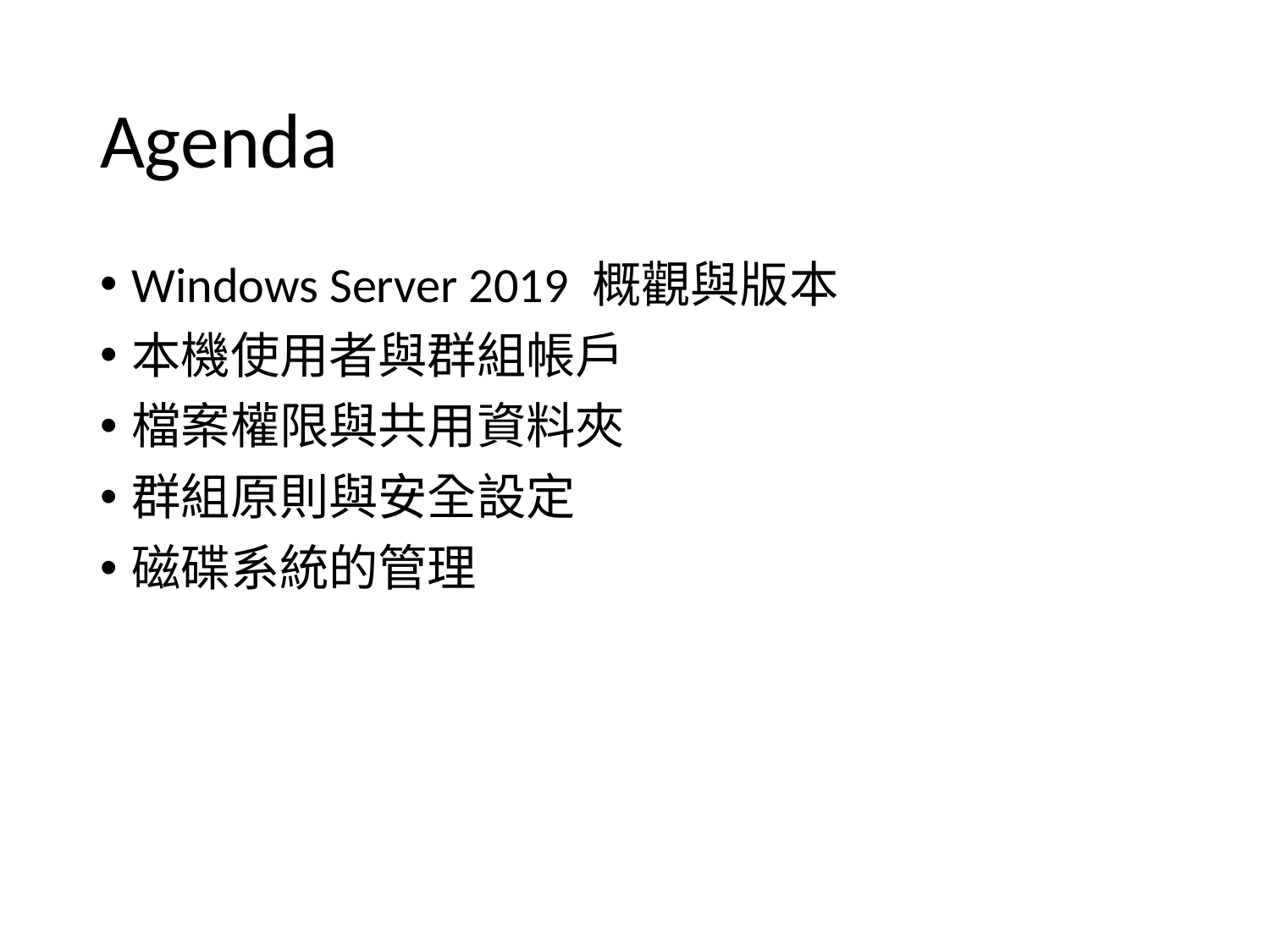

# Agenda
Windows Server 2019 概觀與版本
本機使用者與群組帳戶
檔案權限與共用資料夾
群組原則與安全設定
磁碟系統的管理